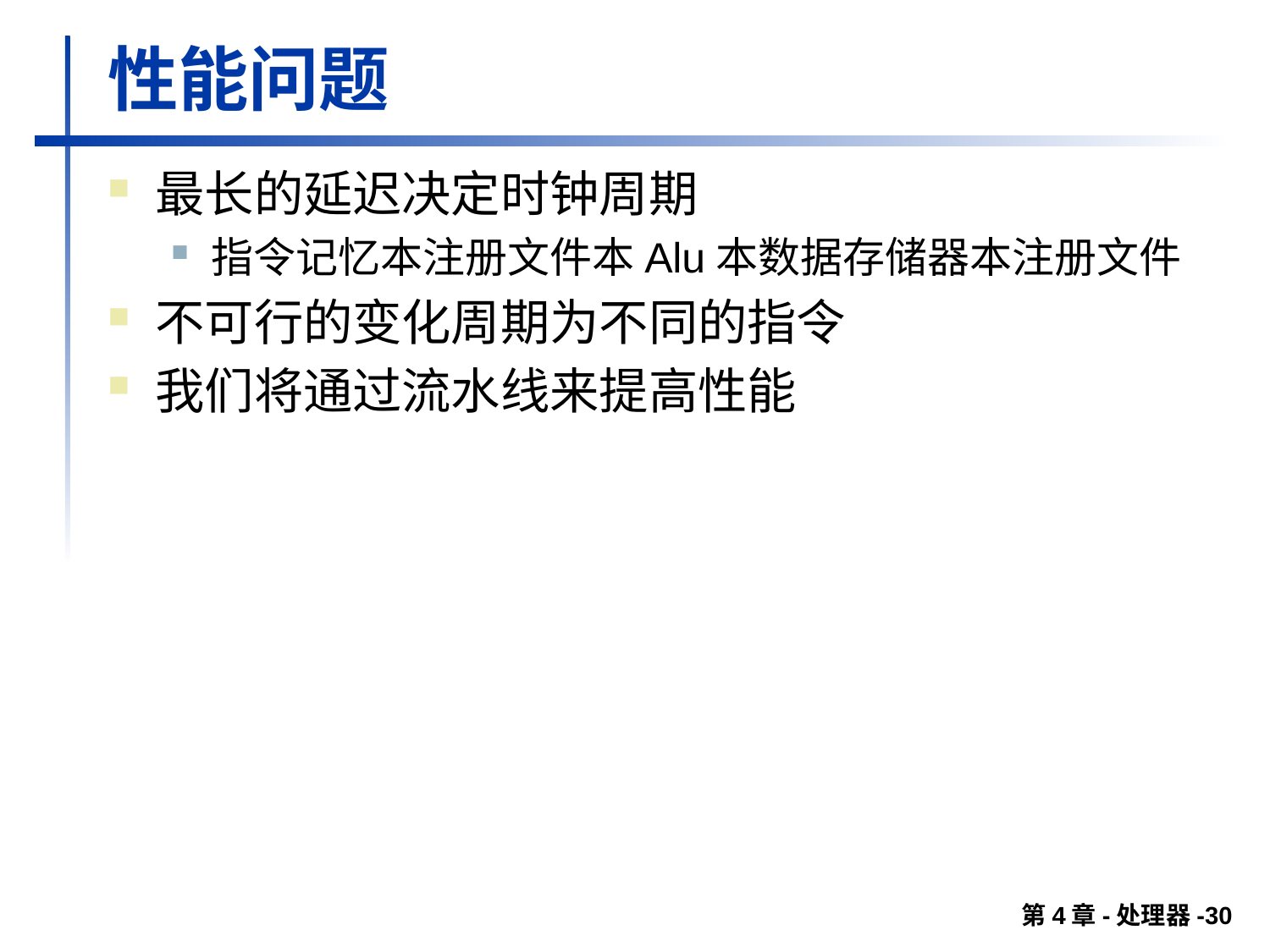

# 性能问题
最长的延迟决定时钟周期
指令记忆本注册文件本Alu本数据存储器本注册文件
不可行的变化周期为不同的指令
我们将通过流水线来提高性能
第4章-处理器-30